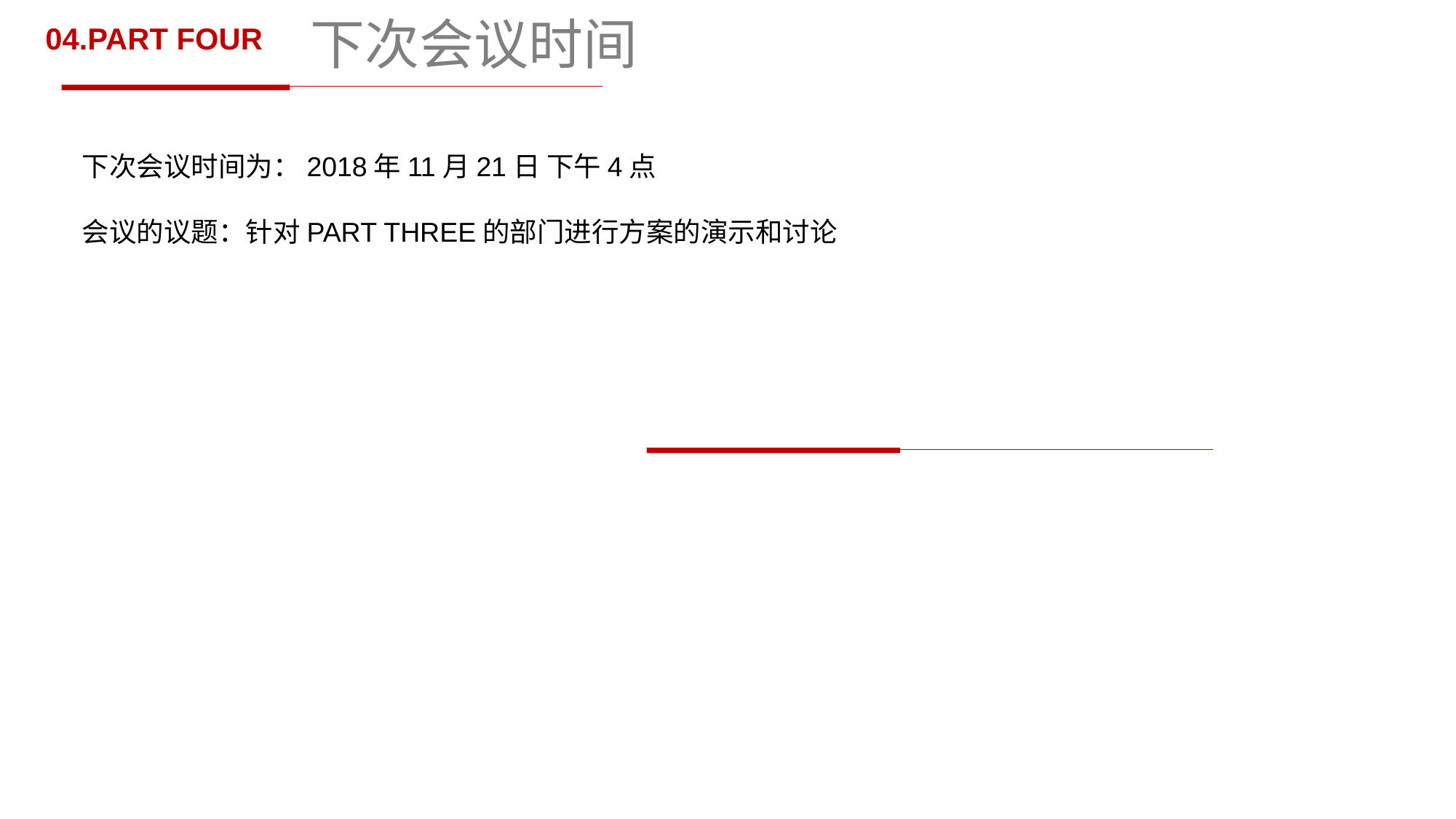

# 下次会议时间
04.PART FOUR

下次会议时间为：2018年11月21日 下午4点

会议的议题：针对PART THREE的部门进行方案的演示和讨论